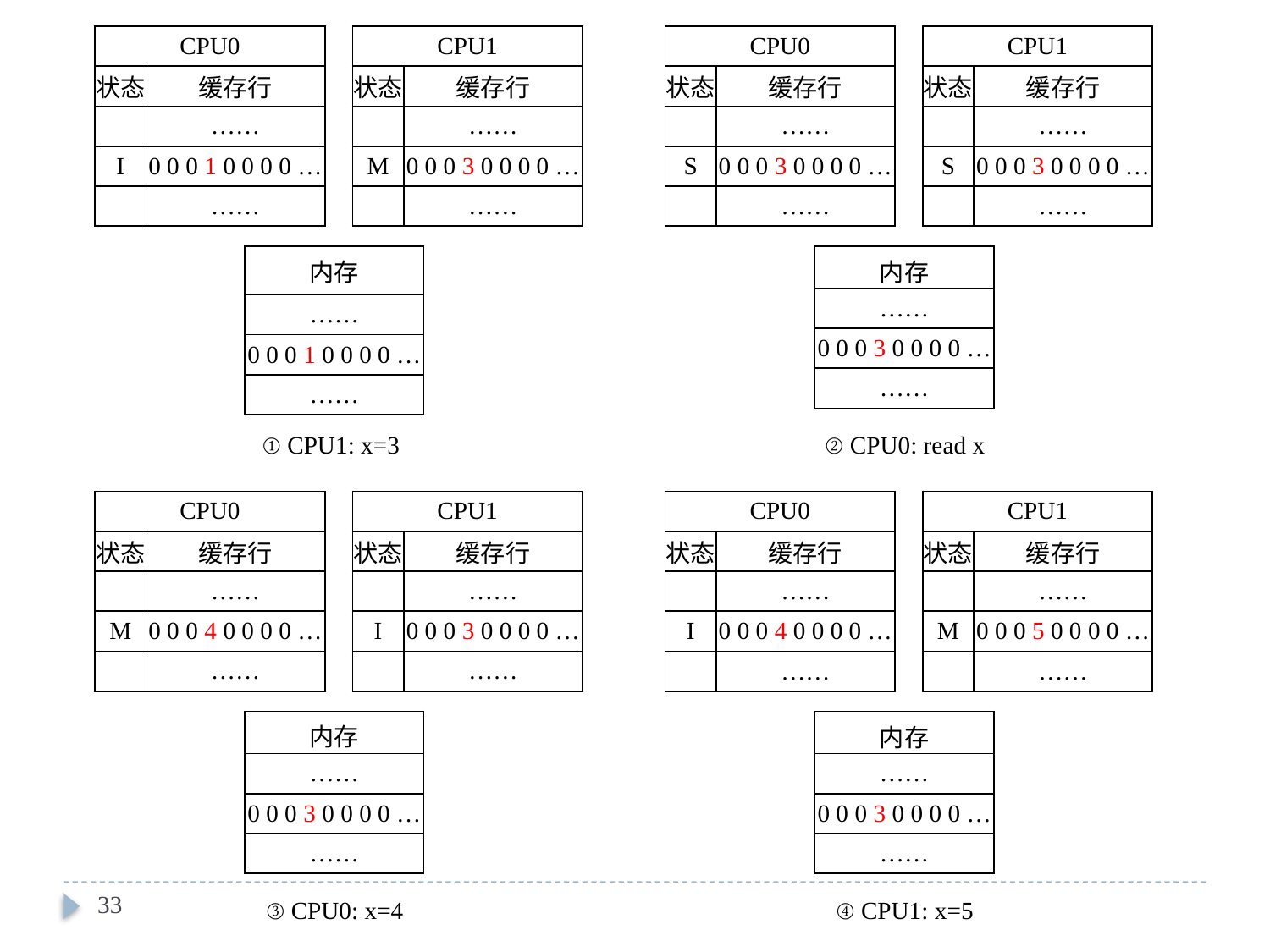

| CPU0 |  |
| --- | --- |
| 状态 | 缓存行 |
|  | …… |
| I | 0 0 0 1 0 0 0 0 … |
|  | …… |
| CPU1 |  |
| --- | --- |
| 状态 | 缓存行 |
|  | …… |
| M | 0 0 0 3 0 0 0 0 … |
|  | …… |
| CPU0 |  |
| --- | --- |
| 状态 | 缓存行 |
|  | …… |
| S | 0 0 0 3 0 0 0 0 … |
|  | …… |
| CPU1 |  |
| --- | --- |
| 状态 | 缓存行 |
|  | …… |
| S | 0 0 0 3 0 0 0 0 … |
|  | …… |
| 内存 |
| --- |
| …… |
| 0 0 0 1 0 0 0 0 … |
| …… |
| 内存 |
| --- |
| …… |
| 0 0 0 3 0 0 0 0 … |
| …… |
① CPU1: x=3
② CPU0: read x
| CPU0 |  |
| --- | --- |
| 状态 | 缓存行 |
|  | …… |
| M | 0 0 0 4 0 0 0 0 … |
|  | …… |
| CPU1 |  |
| --- | --- |
| 状态 | 缓存行 |
|  | …… |
| I | 0 0 0 3 0 0 0 0 … |
|  | …… |
| CPU0 |  |
| --- | --- |
| 状态 | 缓存行 |
|  | …… |
| I | 0 0 0 4 0 0 0 0 … |
|  | …… |
| CPU1 |  |
| --- | --- |
| 状态 | 缓存行 |
|  | …… |
| M | 0 0 0 5 0 0 0 0 … |
|  | …… |
| 内存 |
| --- |
| …… |
| 0 0 0 3 0 0 0 0 … |
| …… |
| 内存 |
| --- |
| …… |
| 0 0 0 3 0 0 0 0 … |
| …… |
33
③ CPU0: x=4
④ CPU1: x=5